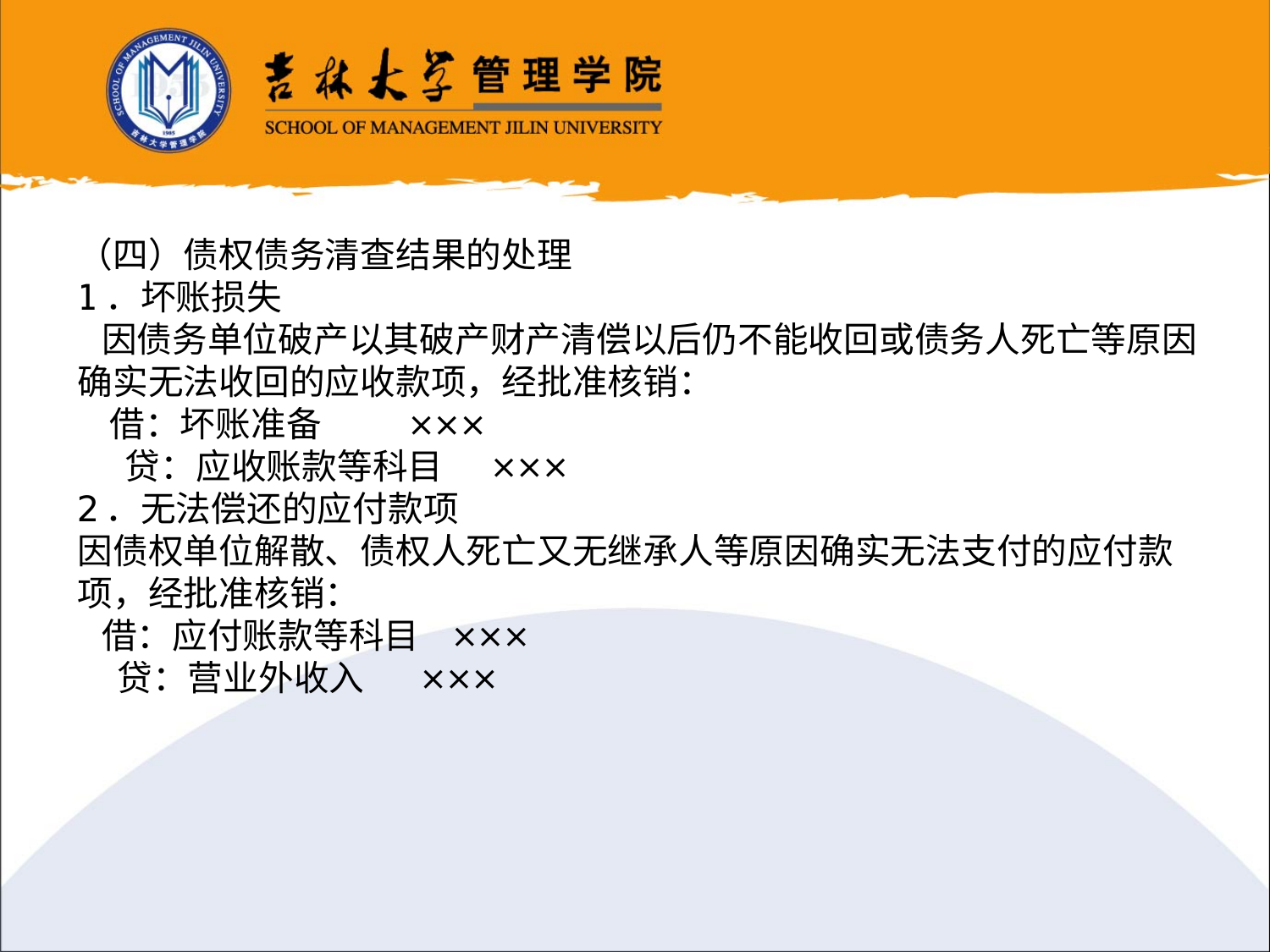

（四）债权债务清查结果的处理
1．坏账损失
  因债务单位破产以其破产财产清偿以后仍不能收回或债务人死亡等原因确实无法收回的应收款项，经批准核销：
   借：坏账准备          ×××
     贷：应收账款等科目     ×××
2．无法偿还的应付款项
因债权单位解散、债权人死亡又无继承人等原因确实无法支付的应付款项，经批准核销：
  借：应付账款等科目   ×××
    贷：营业外收入      ×××

164